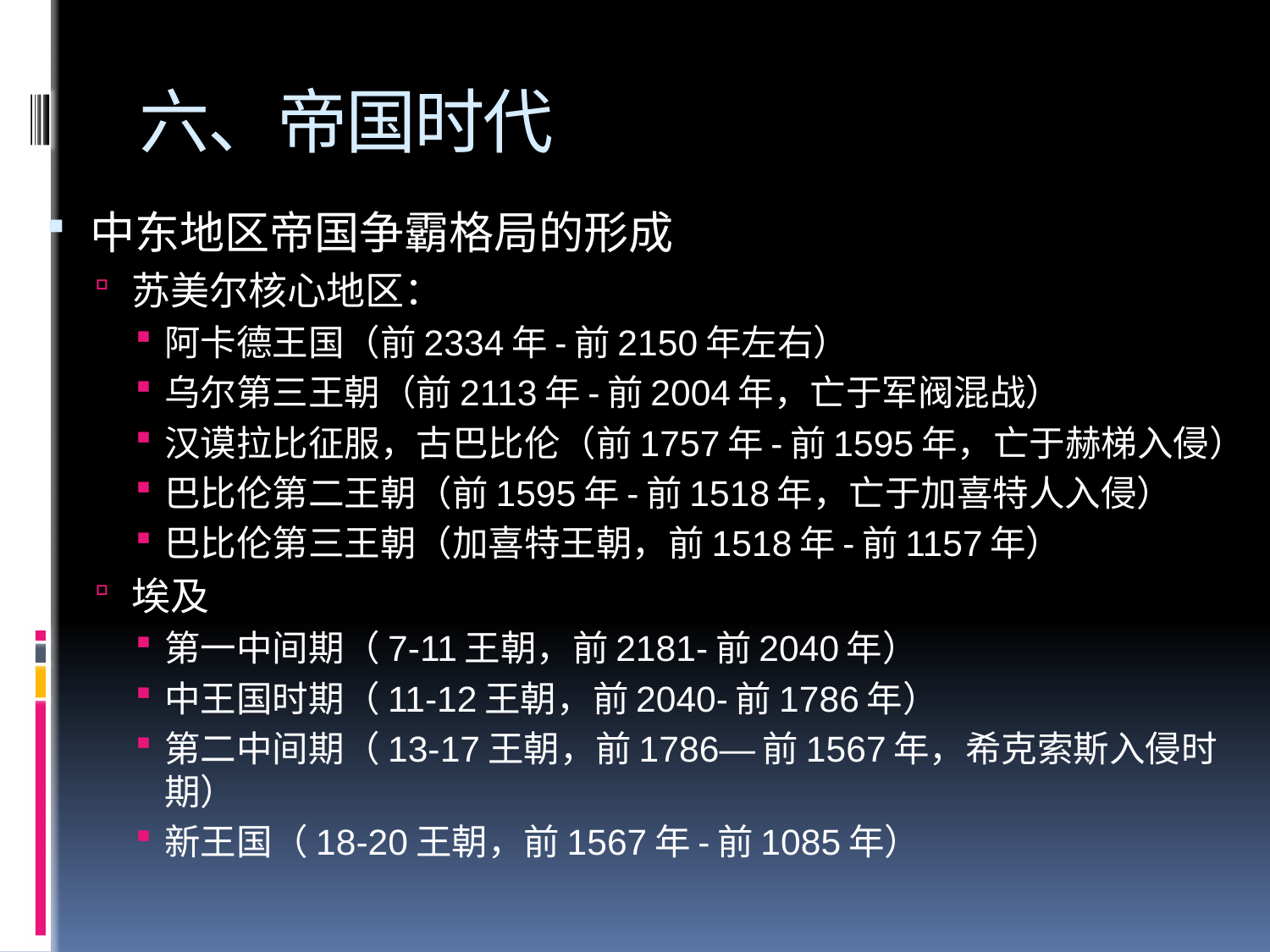

# 六、帝国时代
中东地区帝国争霸格局的形成
苏美尔核心地区：
阿卡德王国（前2334年-前2150年左右）
乌尔第三王朝（前2113年-前2004年，亡于军阀混战）
汉谟拉比征服，古巴比伦（前1757年-前1595年，亡于赫梯入侵）
巴比伦第二王朝（前1595年-前1518年，亡于加喜特人入侵）
巴比伦第三王朝（加喜特王朝，前1518年-前1157年）
埃及
第一中间期（7-11王朝，前2181-前2040年）
中王国时期（11-12王朝，前2040-前1786年）
第二中间期（13-17王朝，前1786—前1567年，希克索斯入侵时期）
新王国（18-20王朝，前1567年-前1085年）